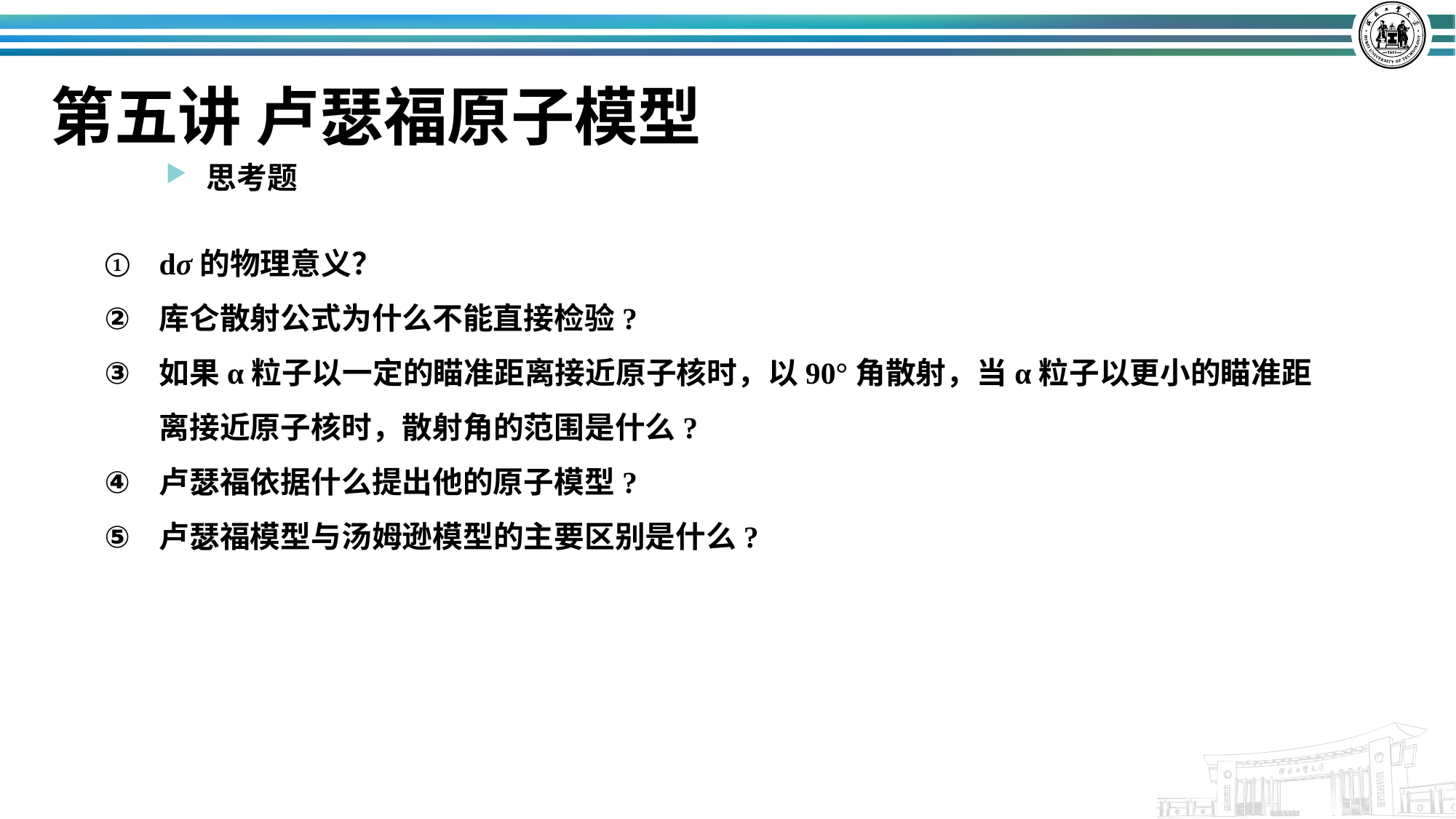

# 第五讲 卢瑟福原子模型
思考题
dσ的物理意义？
库仑散射公式为什么不能直接检验?
如果α粒子以一定的瞄准距离接近原子核时，以90°角散射，当α粒子以更小的瞄准距离接近原子核时，散射角的范围是什么?
卢瑟福依据什么提出他的原子模型?
卢瑟福模型与汤姆逊模型的主要区别是什么?